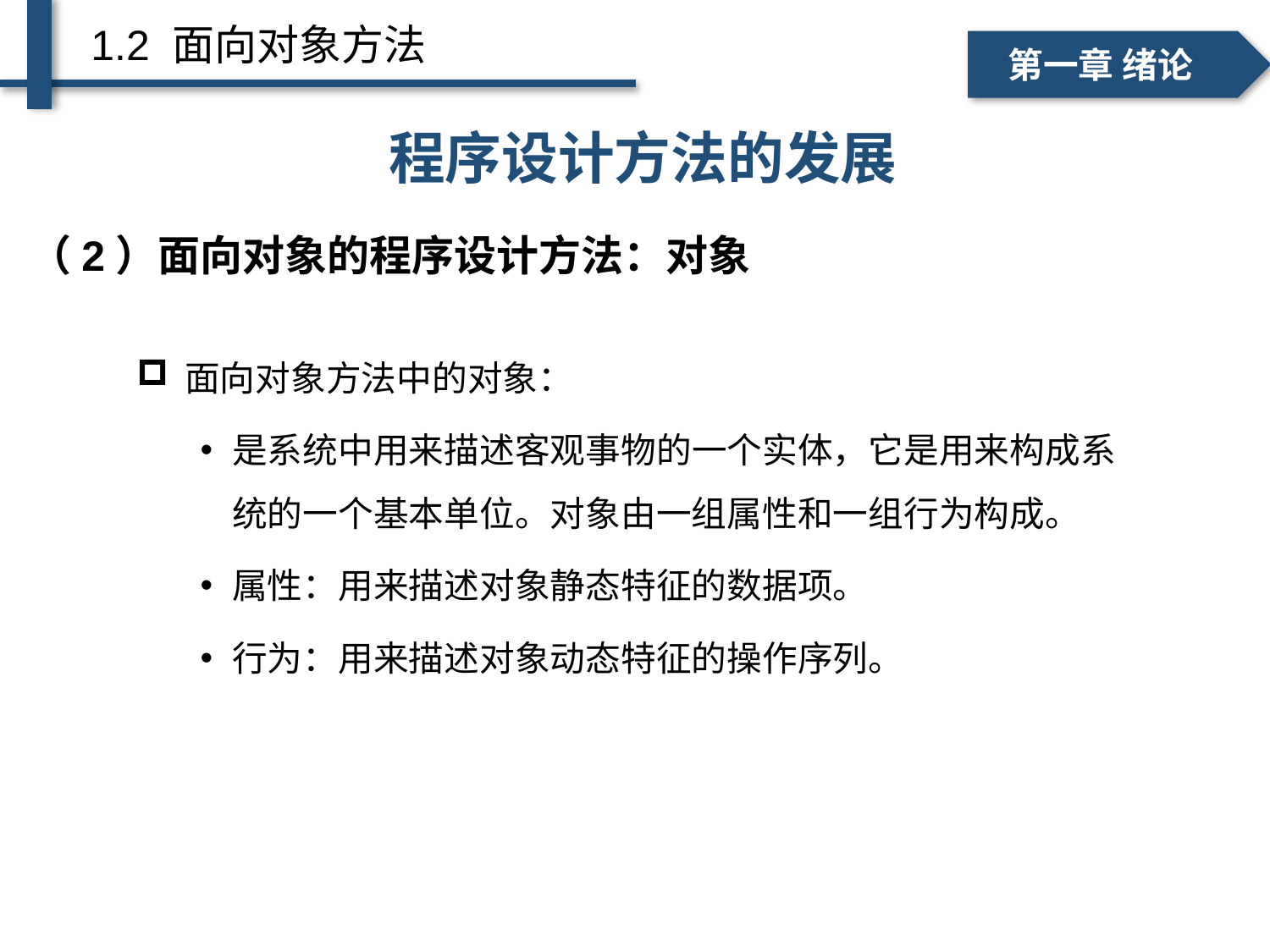

1.2 面向对象方法

一、个人简介
二、学术成绩

第一章 绪论

程序设计方法的发展
（2）面向对象的程序设计方法：对象
面向对象方法中的对象：
是系统中用来描述客观事物的一个实体，它是用来构成系统的一个基本单位。对象由一组属性和一组行为构成。
属性：用来描述对象静态特征的数据项。
行为：用来描述对象动态特征的操作序列。
单词级别
句子级别
27